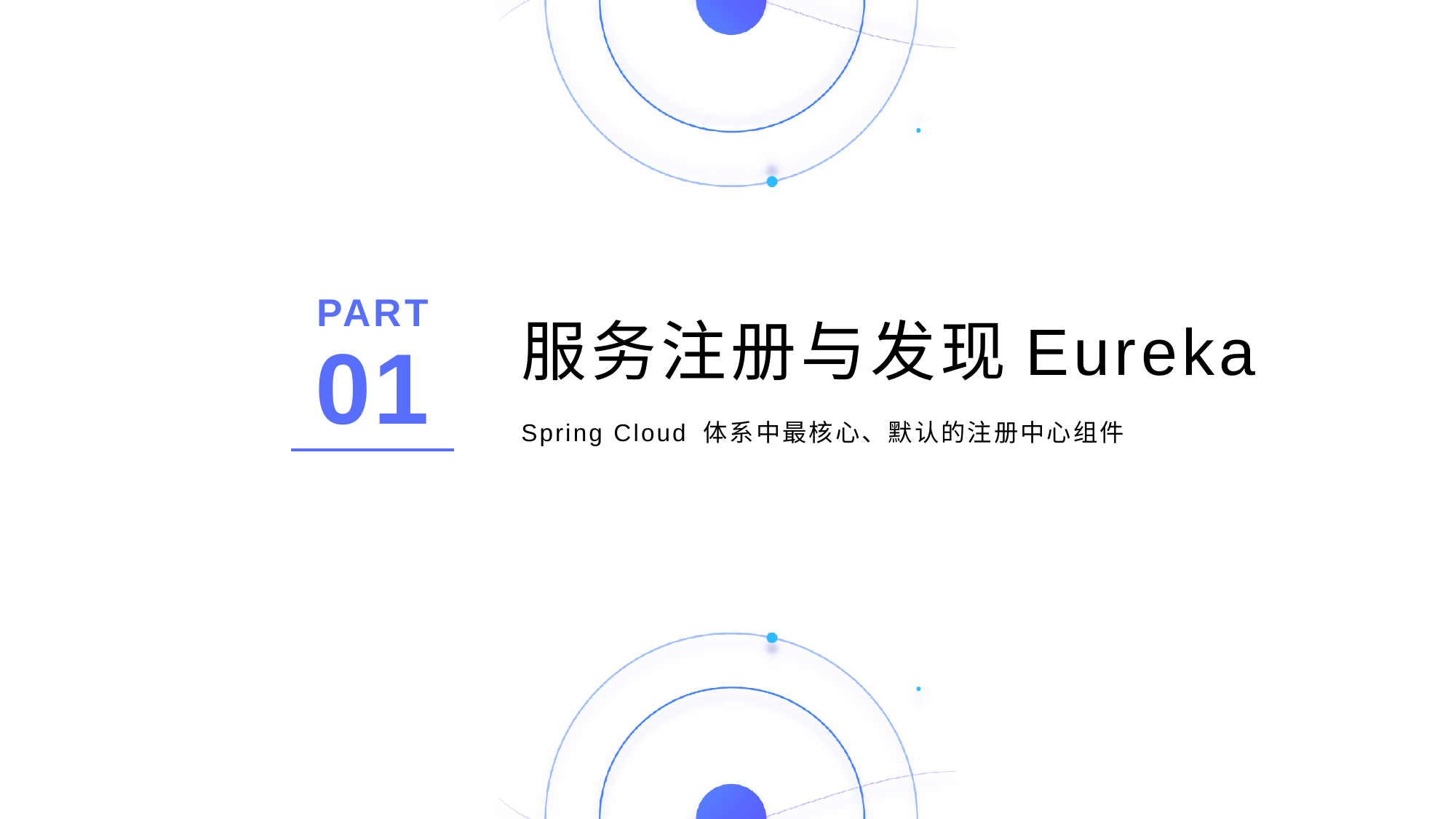

PART
# 服务注册与发现Eureka
01
Spring Cloud 体系中最核心、默认的注册中心组件